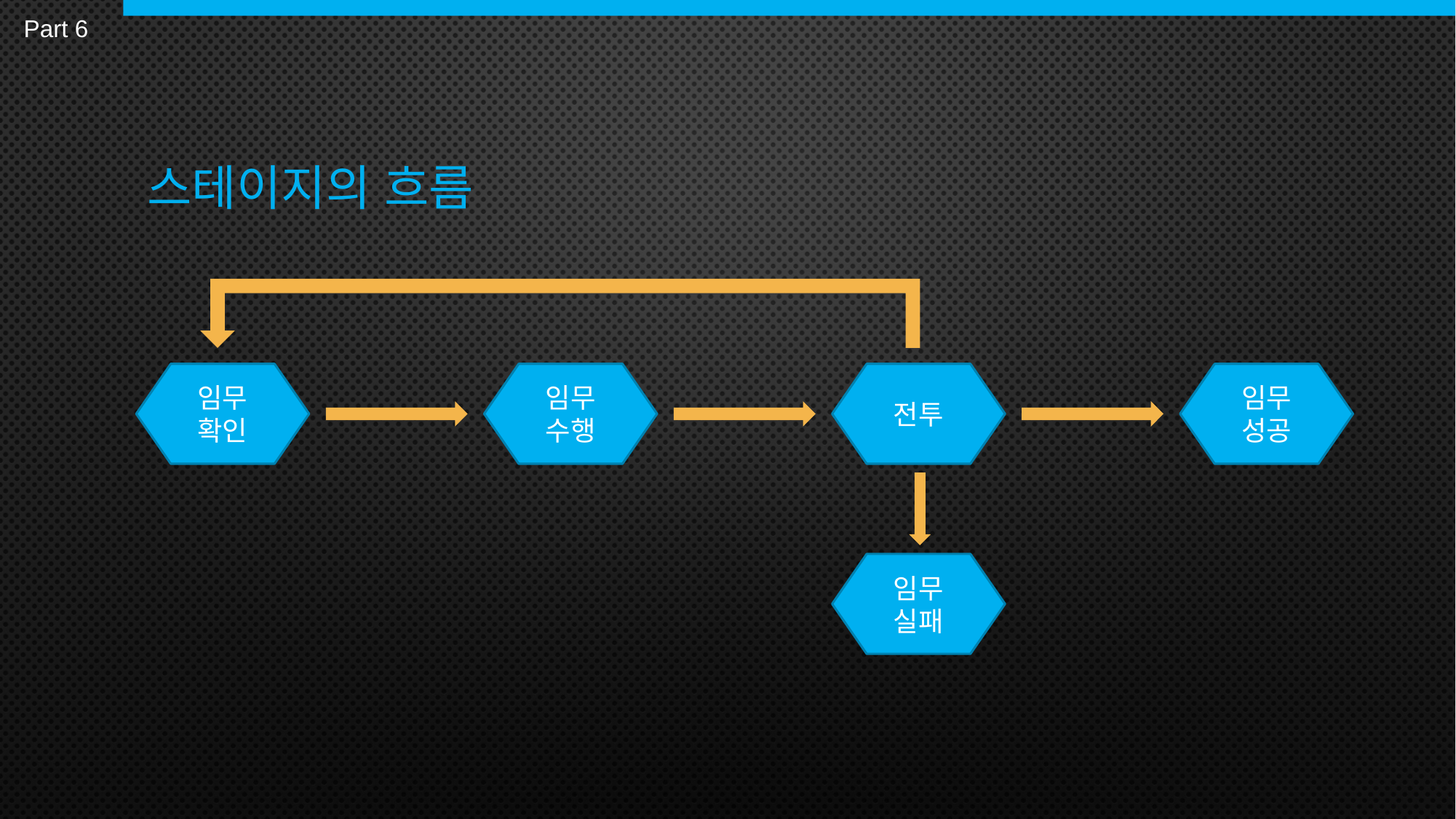

Part 6
# 스테이지의 흐름

임무 성공
임무 확인
임무 수행
전투

임무 실패